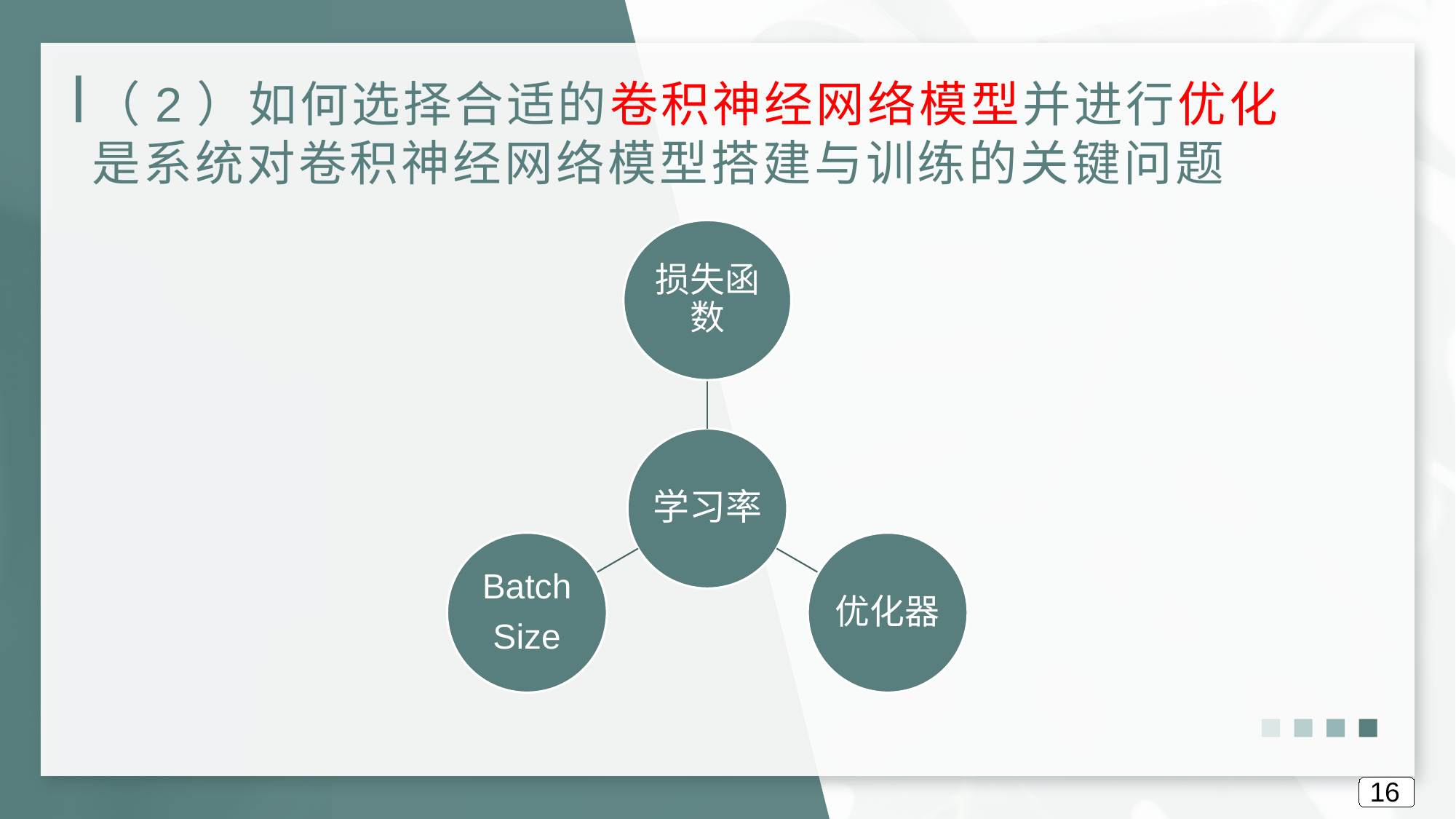

# （2）如何选择合适的卷积神经网络模型并进行优化 是系统对卷积神经网络模型搭建与训练的关键问题
学习率

损失函数

优化器

Batch
Size